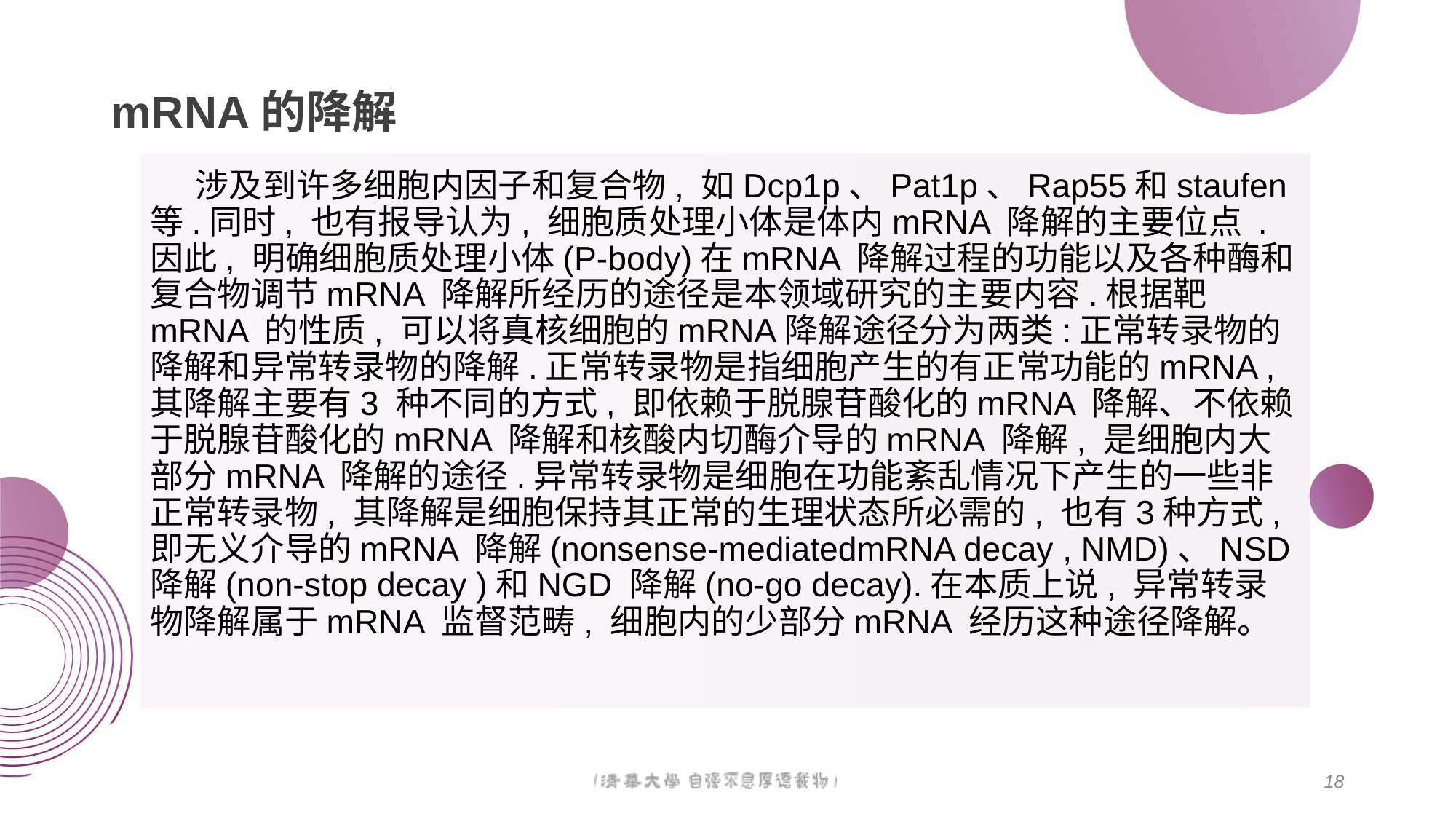

# mRNA的降解
     涉及到许多细胞内因子和复合物, 如Dcp1p、Pat1p、Rap55和staufen等.同时, 也有报导认为, 细胞质处理小体是体内mRNA 降解的主要位点 .因此, 明确细胞质处理小体(P-body)在mRNA 降解过程的功能以及各种酶和复合物调节mRNA 降解所经历的途径是本领域研究的主要内容.根据靶mRNA 的性质, 可以将真核细胞的mRNA降解途径分为两类:正常转录物的降解和异常转录物的降解.正常转录物是指细胞产生的有正常功能的mRNA , 其降解主要有3 种不同的方式, 即依赖于脱腺苷酸化的mRNA 降解、不依赖于脱腺苷酸化的mRNA 降解和核酸内切酶介导的mRNA 降解, 是细胞内大部分mRNA 降解的途径.异常转录物是细胞在功能紊乱情况下产生的一些非正常转录物, 其降解是细胞保持其正常的生理状态所必需的, 也有3种方式, 即无义介导的mRNA 降解(nonsense-mediatedmRNA decay , NMD)、NSD 降解(non-stop decay )和NGD 降解(no-go decay).在本质上说, 异常转录物降解属于mRNA 监督范畴, 细胞内的少部分mRNA 经历这种途径降解。
18